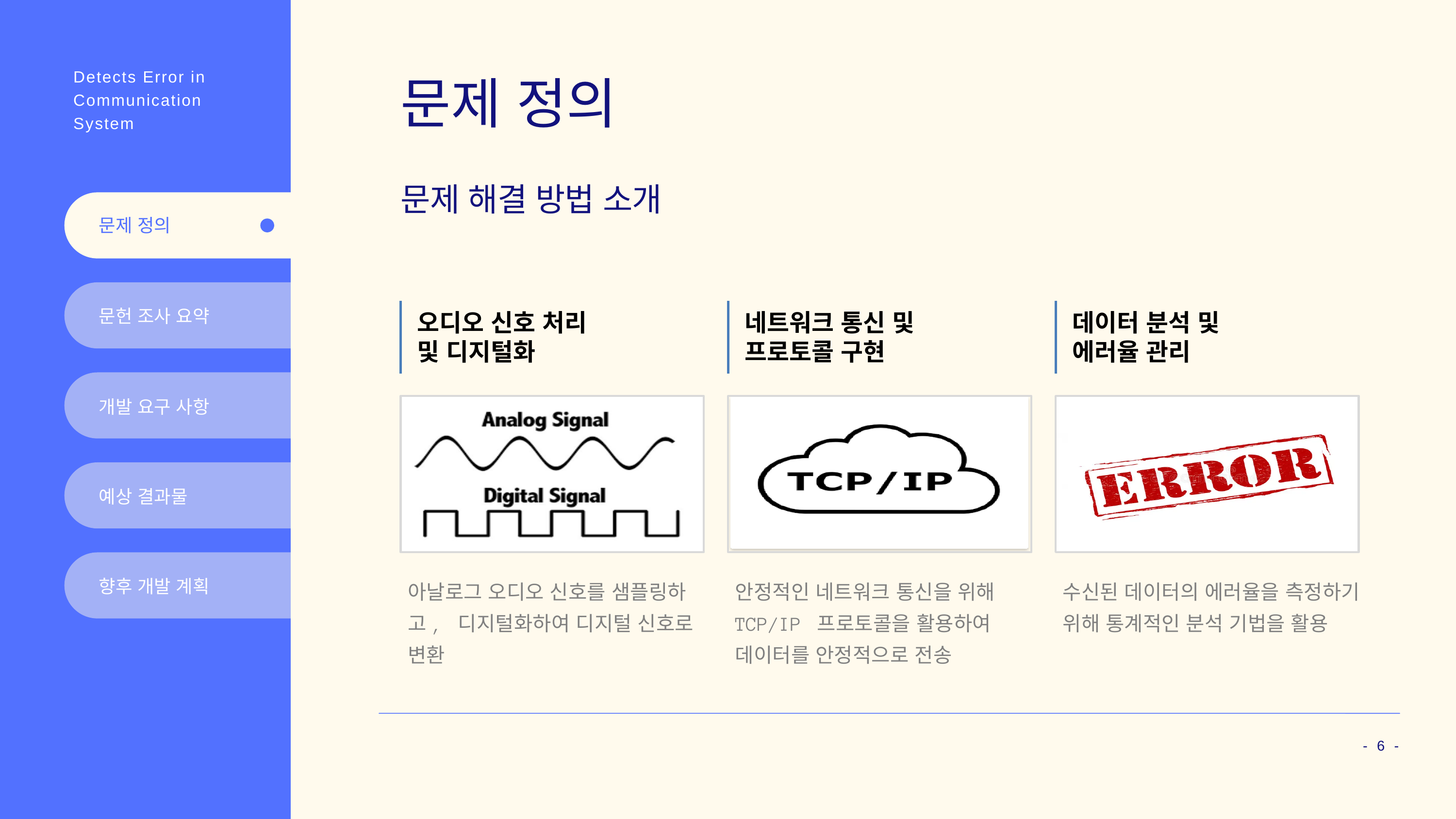

Detects Error in
Communication
System
문제 정의
문제 해결 방법 소개

문제 정의

오디오 신호 처리
및 디지털화
네트워크 통신 및
프로토콜 구현
데이터 분석 및
에러율 관리
문헌 조사 요약

개발 요구 사항

예상 결과물

아날로그 오디오 신호를 샘플링하고, 디지털화하여 디지털 신호로 변환
안정적인 네트워크 통신을 위해 TCP/IP 프로토콜을 활용하여 데이터를 안정적으로 전송
수신된 데이터의 에러율을 측정하기 위해 통계적인 분석 기법을 활용
향후 개발 계획

- 6 -